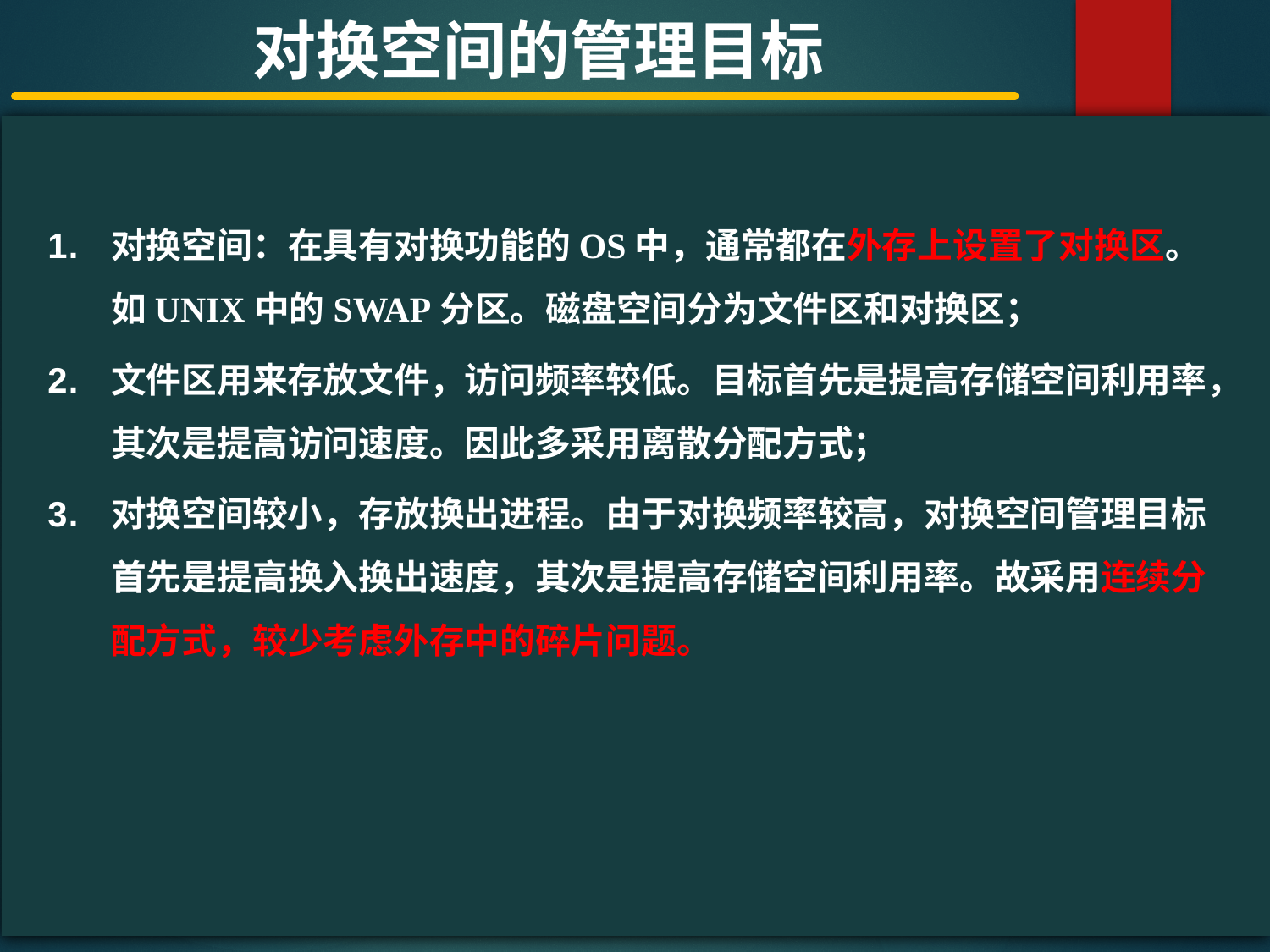

对换空间的管理目标
#
对换空间：在具有对换功能的OS中，通常都在外存上设置了对换区。如UNIX中的SWAP分区。磁盘空间分为文件区和对换区；
文件区用来存放文件，访问频率较低。目标首先是提高存储空间利用率，其次是提高访问速度。因此多采用离散分配方式；
对换空间较小，存放换出进程。由于对换频率较高，对换空间管理目标首先是提高换入换出速度，其次是提高存储空间利用率。故采用连续分配方式，较少考虑外存中的碎片问题。